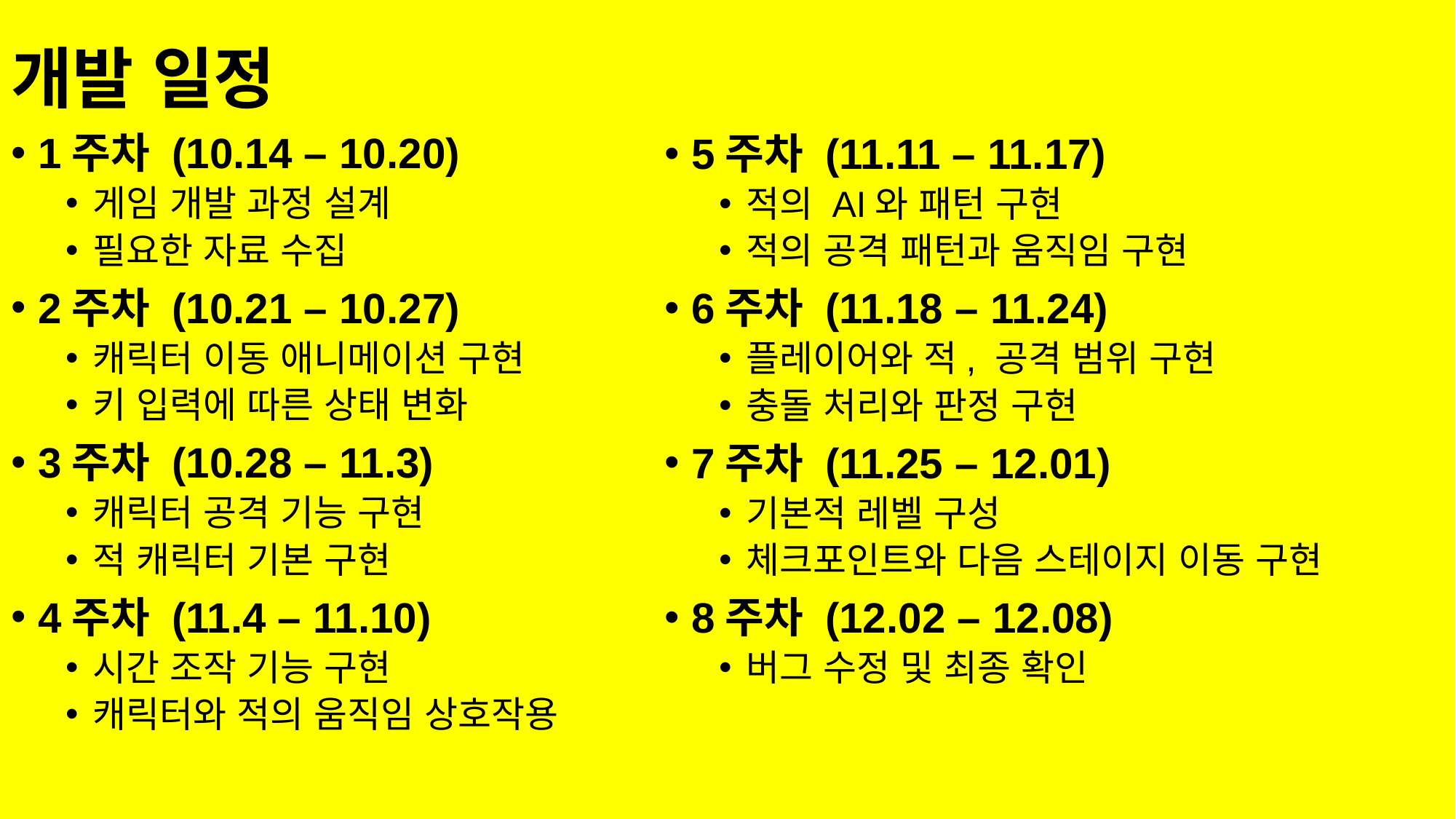

# 개발 일정
1주차 (10.14 – 10.20)
게임 개발 과정 설계
필요한 자료 수집
2주차 (10.21 – 10.27)
캐릭터 이동 애니메이션 구현
키 입력에 따른 상태 변화
3주차 (10.28 – 11.3)
캐릭터 공격 기능 구현
적 캐릭터 기본 구현
4주차 (11.4 – 11.10)
시간 조작 기능 구현
캐릭터와 적의 움직임 상호작용
5주차 (11.11 – 11.17)
적의 AI와 패턴 구현
적의 공격 패턴과 움직임 구현
6주차 (11.18 – 11.24)
플레이어와 적, 공격 범위 구현
충돌 처리와 판정 구현
7주차 (11.25 – 12.01)
기본적 레벨 구성
체크포인트와 다음 스테이지 이동 구현
8주차 (12.02 – 12.08)
버그 수정 및 최종 확인